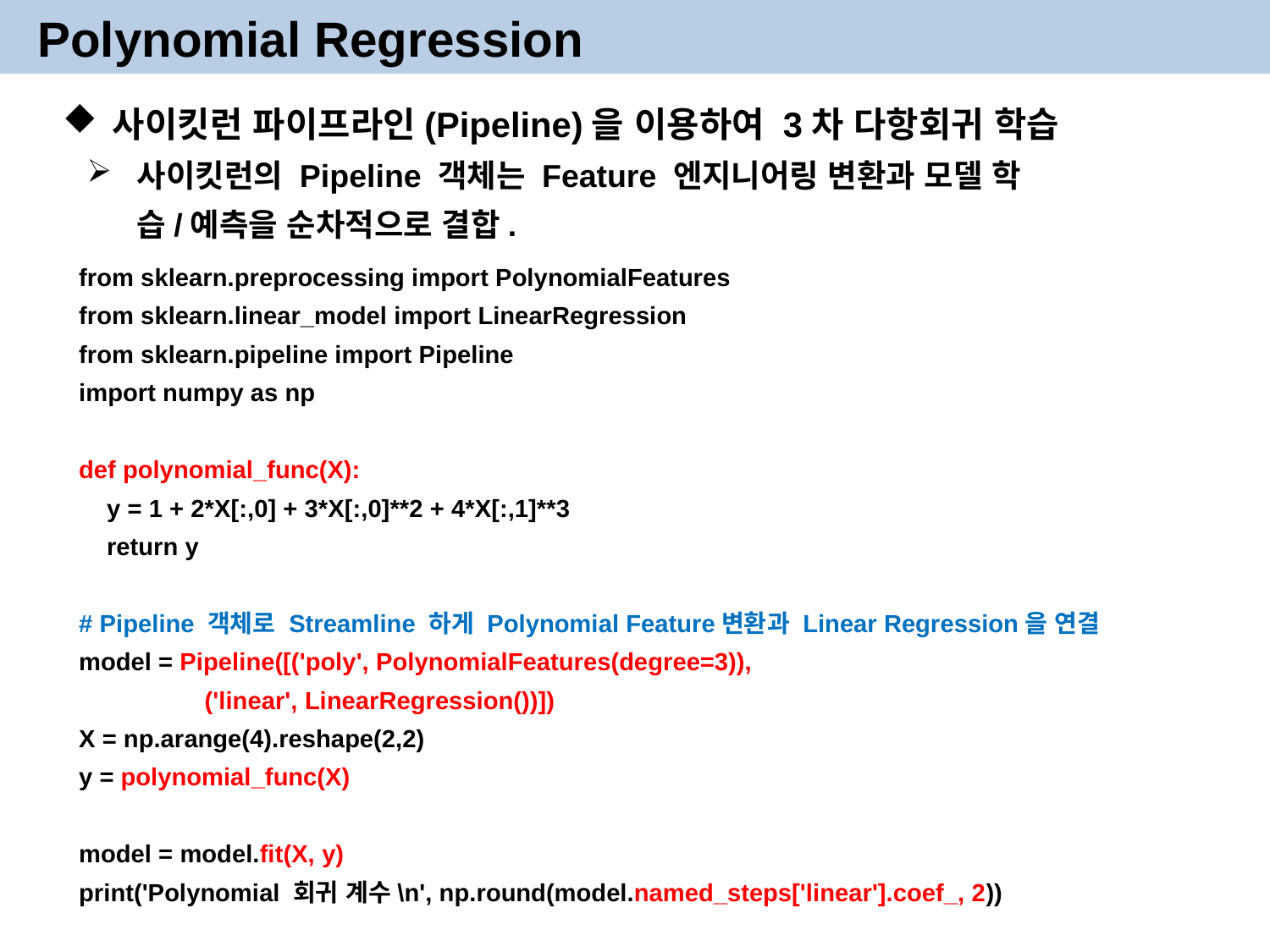

Polynomial Regression
사이킷런 파이프라인(Pipeline)을 이용하여 3차 다항회귀 학습
사이킷런의 Pipeline 객체는 Feature 엔지니어링 변환과 모델 학습/예측을 순차적으로 결합.
from sklearn.preprocessing import PolynomialFeatures
from sklearn.linear_model import LinearRegression
from sklearn.pipeline import Pipeline
import numpy as np

def polynomial_func(X):
    y = 1 + 2*X[:,0] + 3*X[:,0]**2 + 4*X[:,1]**3
    return y

# Pipeline 객체로 Streamline 하게 Polynomial Feature변환과 Linear Regression을 연결
model = Pipeline([('poly', PolynomialFeatures(degree=3)),
                  ('linear', LinearRegression())])
X = np.arange(4).reshape(2,2)
y = polynomial_func(X)

model = model.fit(X, y)
print('Polynomial 회귀 계수\n', np.round(model.named_steps['linear'].coef_, 2))